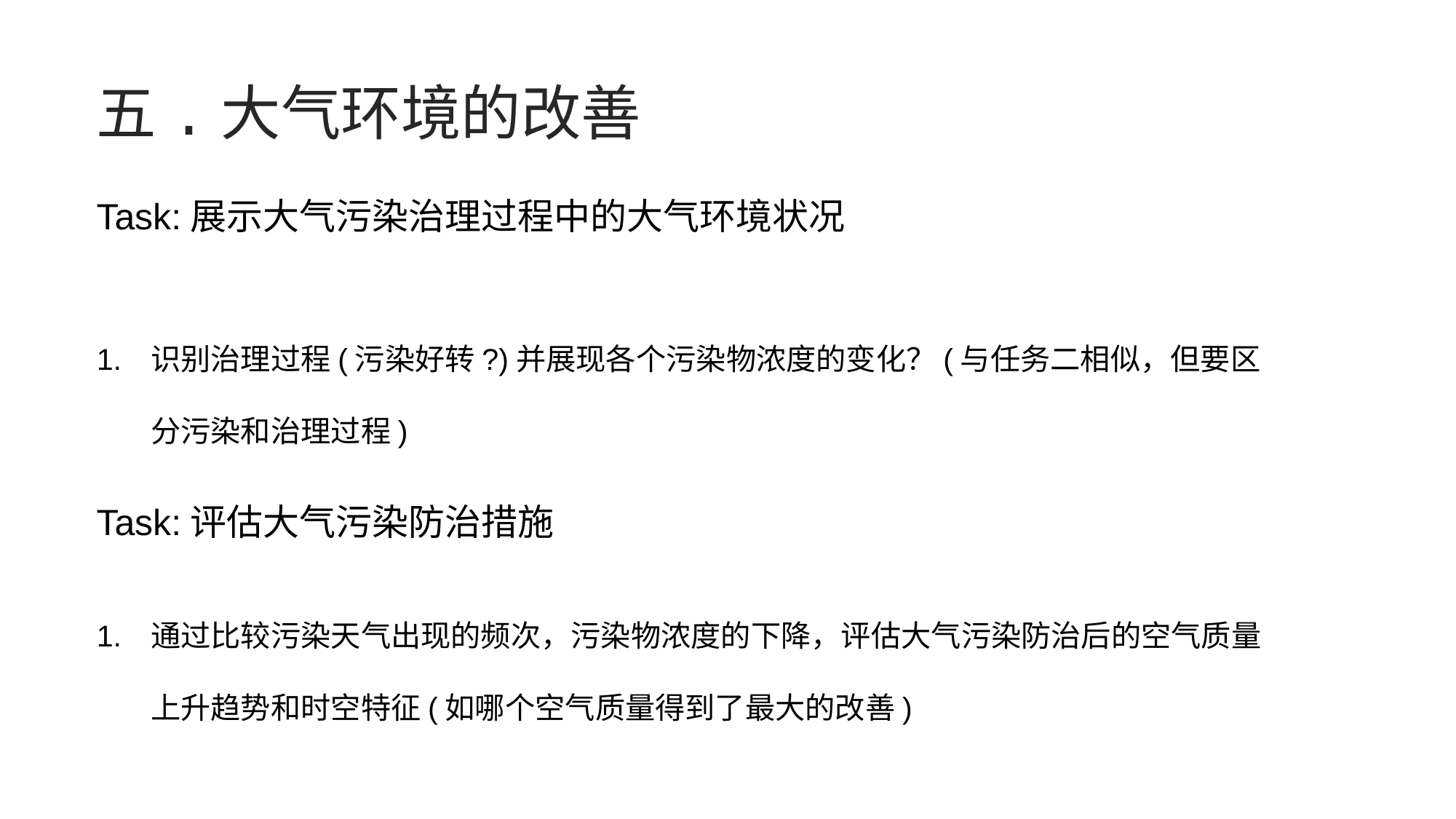

# 五.大气环境的改善
Task:展示大气污染治理过程中的大气环境状况
识别治理过程(污染好转?)并展现各个污染物浓度的变化？(与任务二相似，但要区分污染和治理过程)

Task:评估大气污染防治措施
通过比较污染天气出现的频次，污染物浓度的下降，评估大气污染防治后的空气质量上升趋势和时空特征(如哪个空气质量得到了最大的改善)